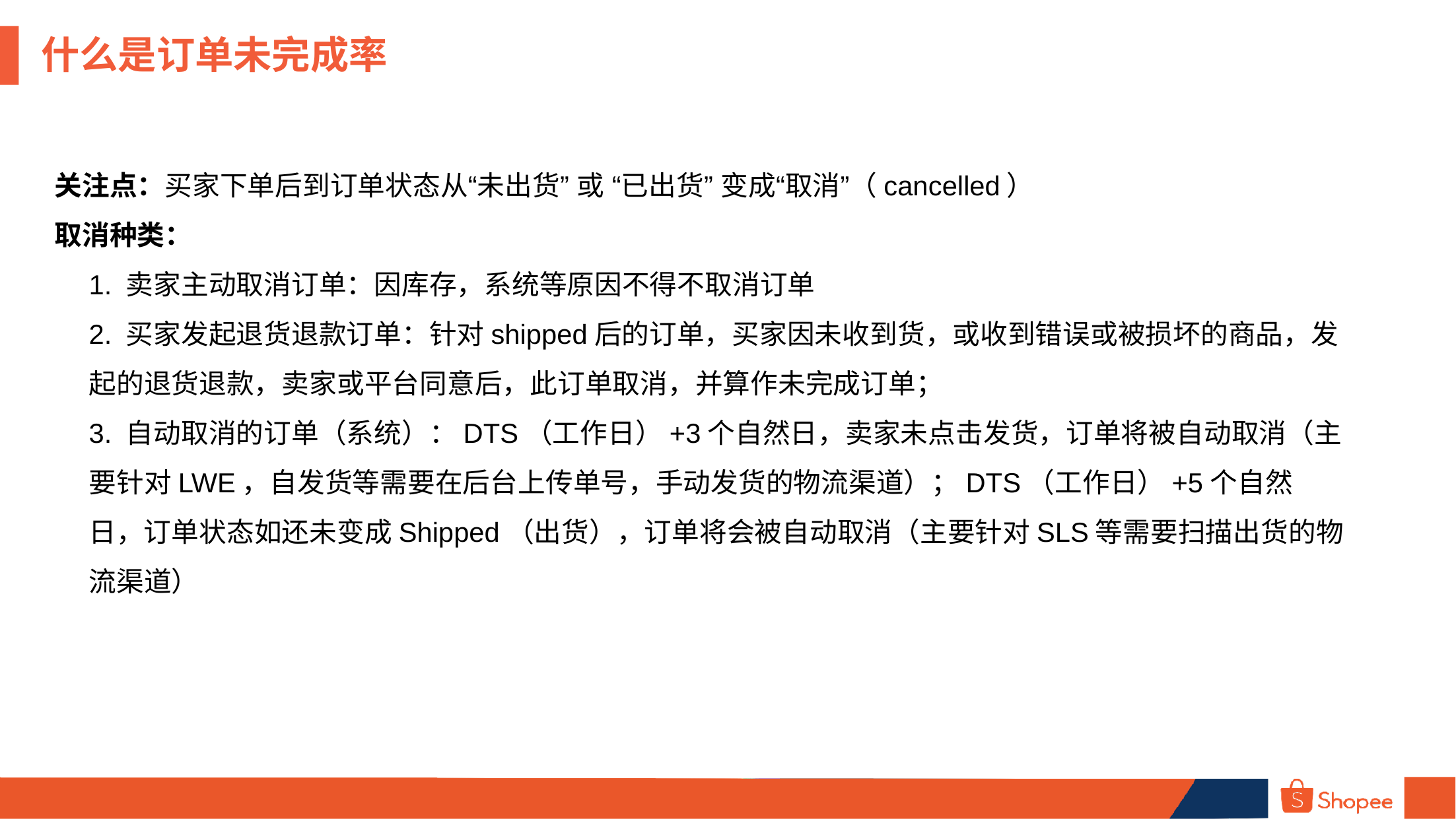

什么是订单未完成率
关注点：买家下单后到订单状态从“未出货” 或 “已出货” 变成“取消”（cancelled）
取消种类：
1. 卖家主动取消订单：因库存，系统等原因不得不取消订单
2. 买家发起退货退款订单：针对shipped后的订单，买家因未收到货，或收到错误或被损坏的商品，发起的退货退款，卖家或平台同意后，此订单取消，并算作未完成订单；
3. 自动取消的订单（系统）：DTS（工作日）+3个自然日，卖家未点击发货，订单将被自动取消（主要针对LWE，自发货等需要在后台上传单号，手动发货的物流渠道）；DTS（工作日）+5个自然日，订单状态如还未变成Shipped（出货），订单将会被自动取消（主要针对SLS等需要扫描出货的物流渠道）